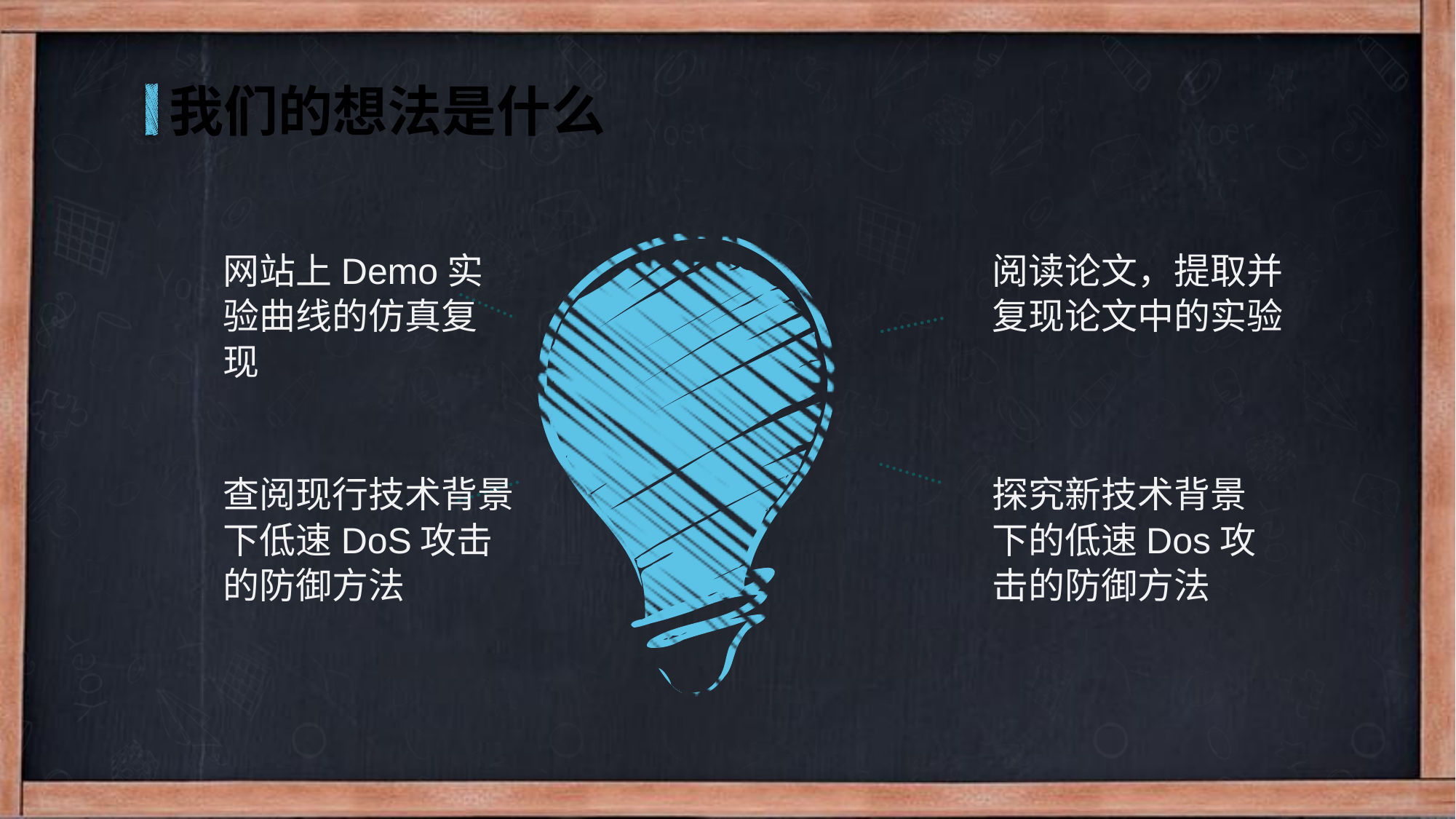

我们的想法是什么

网站上Demo实验曲线的仿真复现
阅读论文，提取并复现论文中的实验
查阅现行技术背景下低速DoS攻击的防御方法
探究新技术背景下的低速Dos攻击的防御方法